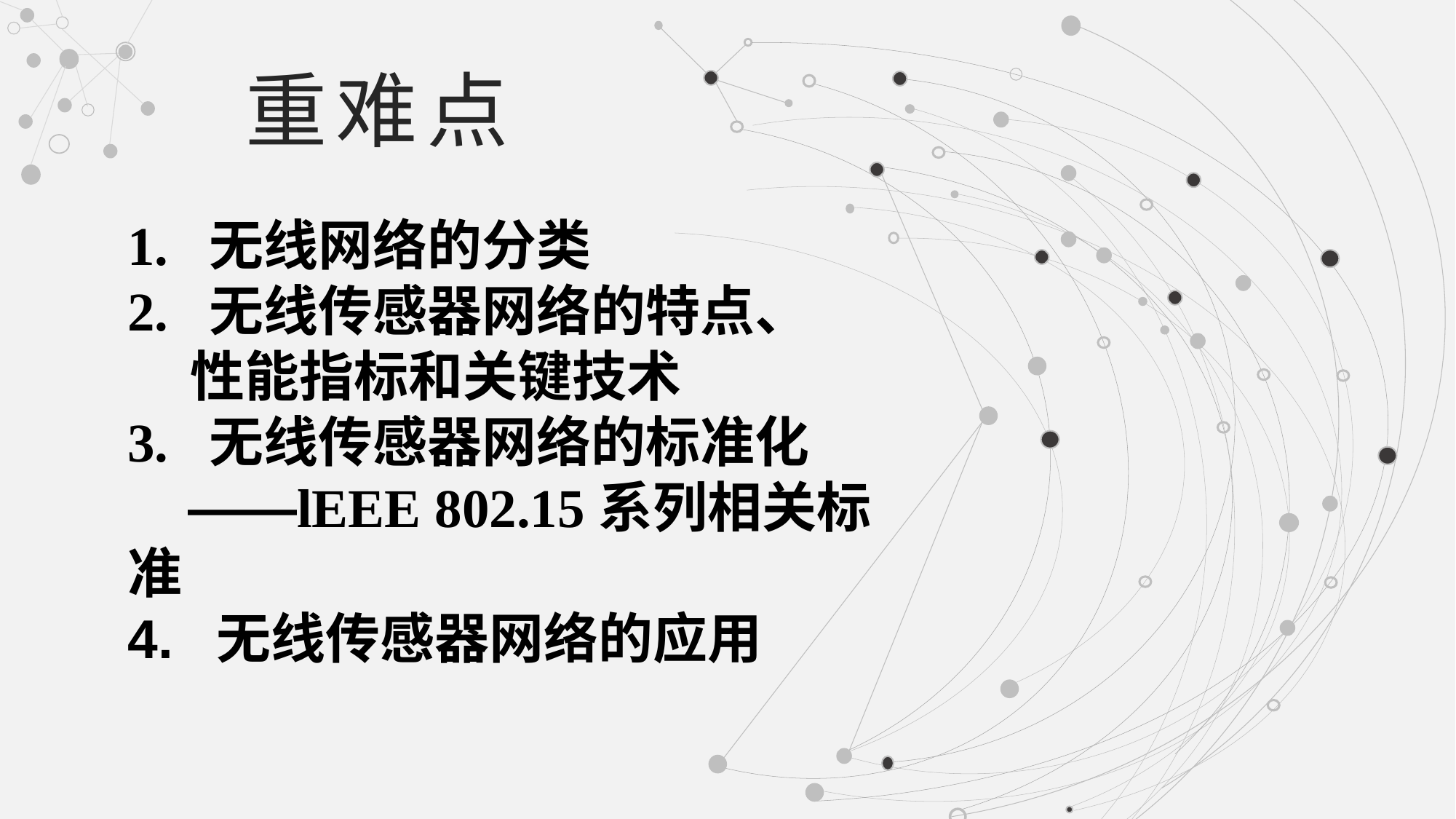

重难点
1.  无线网络的分类	2.  无线传感器网络的特点、
    性能指标和关键技术
3.  无线传感器网络的标准化
    ——lEEE 802.15系列相关标准4.  无线传感器网络的应用